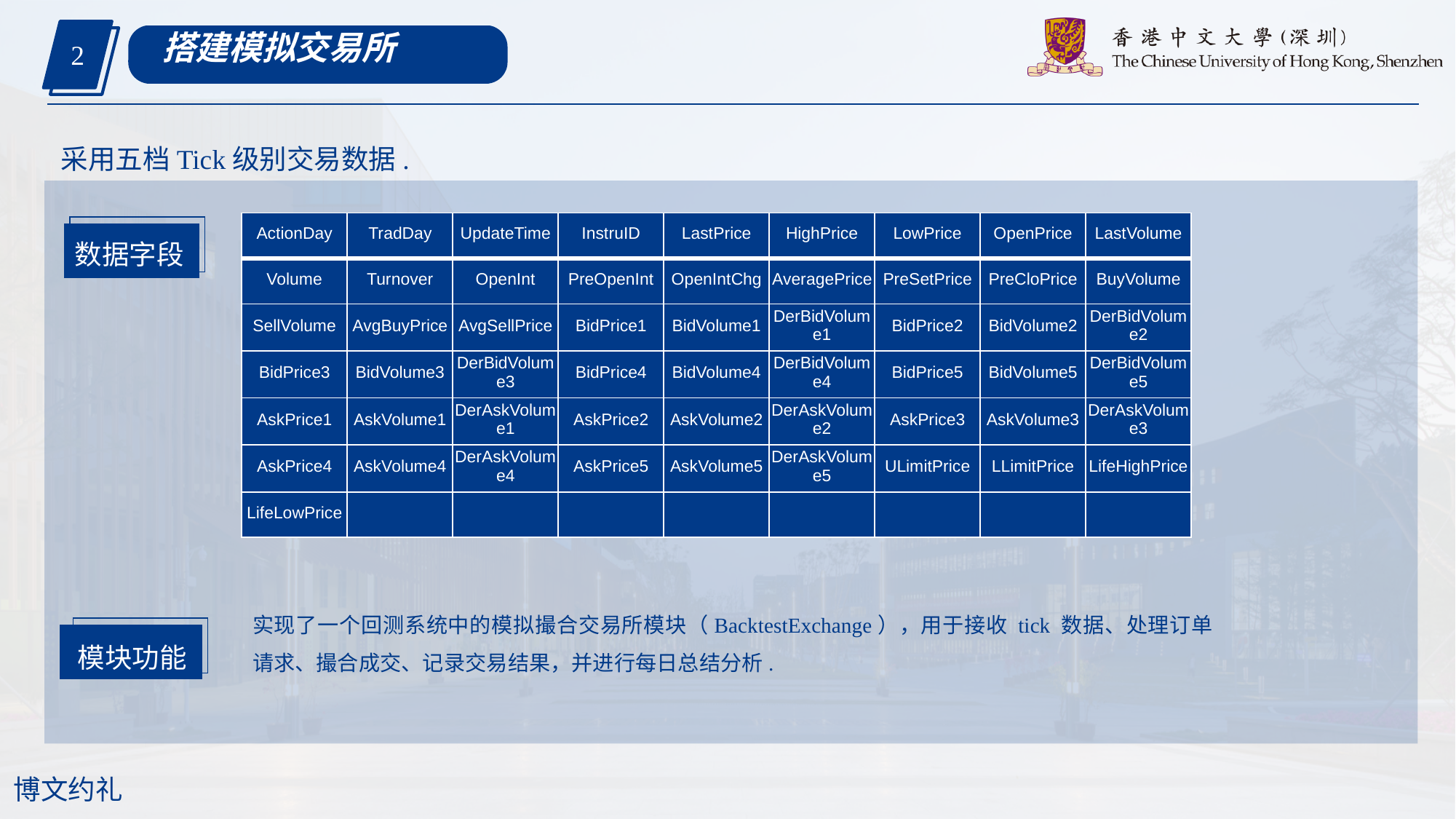

搭建模拟交易所
2

采用五档Tick级别交易数据.

| ActionDay | TradDay | UpdateTime | InstruID | LastPrice | HighPrice | LowPrice | OpenPrice | LastVolume |
| --- | --- | --- | --- | --- | --- | --- | --- | --- |
| Volume | Turnover | OpenInt | PreOpenInt | OpenIntChg | AveragePrice | PreSetPrice | PreCloPrice | BuyVolume |
| SellVolume | AvgBuyPrice | AvgSellPrice | BidPrice1 | BidVolume1 | DerBidVolume1 | BidPrice2 | BidVolume2 | DerBidVolume2 |
| BidPrice3 | BidVolume3 | DerBidVolume3 | BidPrice4 | BidVolume4 | DerBidVolume4 | BidPrice5 | BidVolume5 | DerBidVolume5 |
| AskPrice1 | AskVolume1 | DerAskVolume1 | AskPrice2 | AskVolume2 | DerAskVolume2 | AskPrice3 | AskVolume3 | DerAskVolume3 |
| AskPrice4 | AskVolume4 | DerAskVolume4 | AskPrice5 | AskVolume5 | DerAskVolume5 | ULimitPrice | LLimitPrice | LifeHighPrice |
| LifeLowPrice |  |  |  |  |  |  |  |  |

数据字段
实现了一个回测系统中的模拟撮合交易所模块（BacktestExchange），用于接收 tick 数据、处理订单请求、撮合成交、记录交易结果，并进行每日总结分析.

模块功能